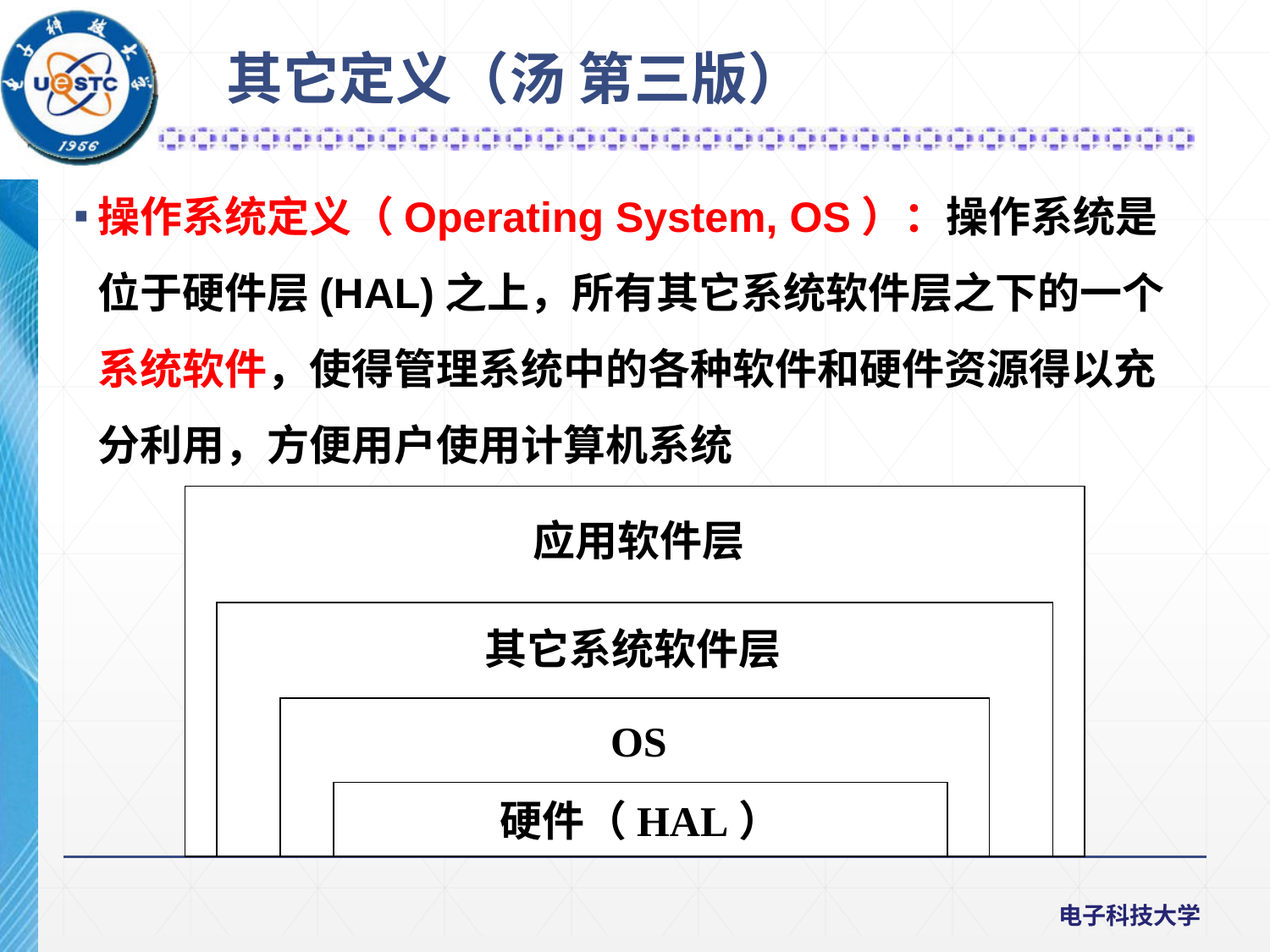

其它定义（汤 第三版）
操作系统定义（Operating System, OS）：操作系统是位于硬件层(HAL)之上，所有其它系统软件层之下的一个系统软件，使得管理系统中的各种软件和硬件资源得以充分利用，方便用户使用计算机系统

应用软件层

其它系统软件层

OS
硬件（HAL）